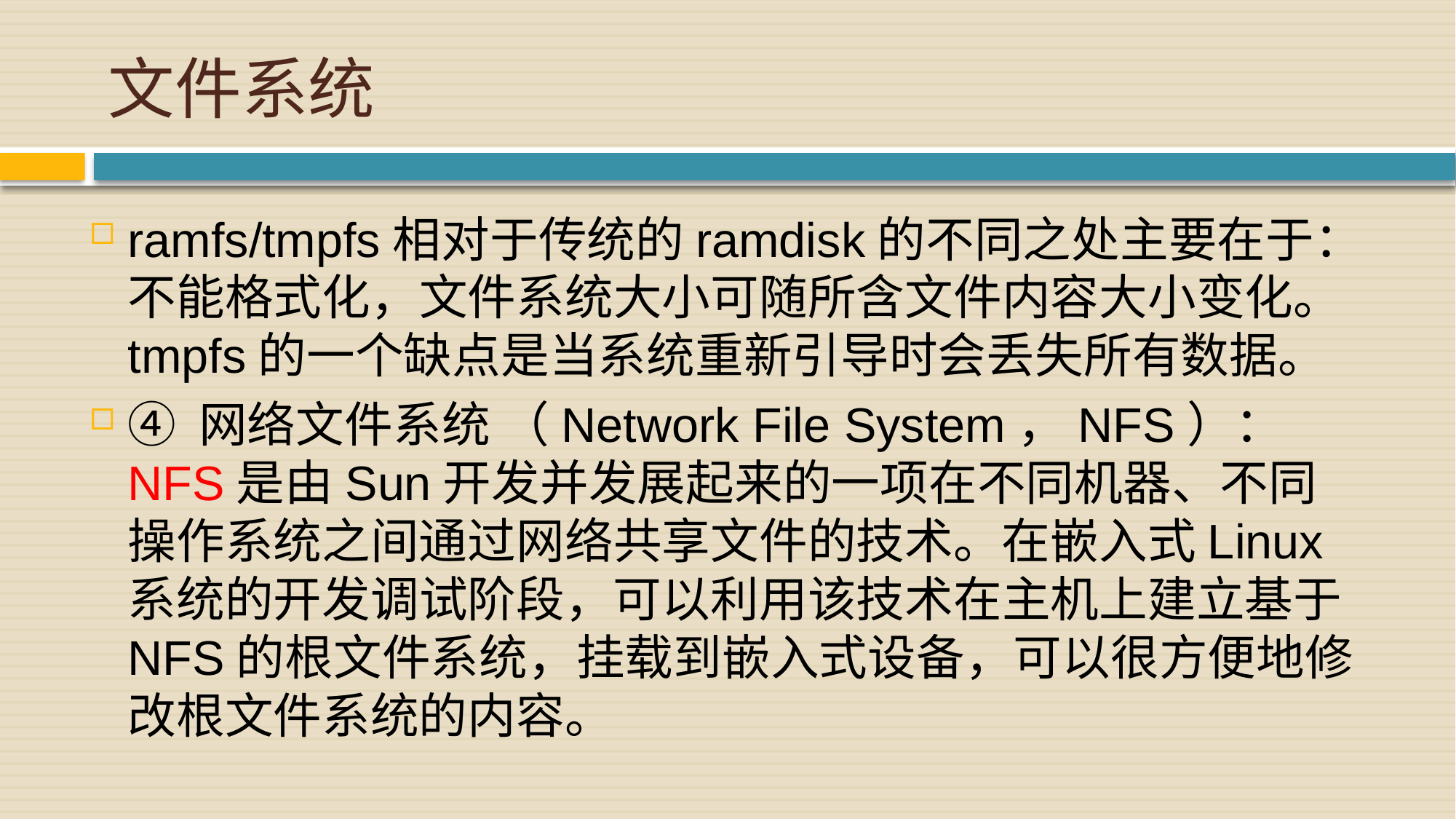

# 文件系统
ramfs/tmpfs相对于传统的ramdisk的不同之处主要在于：不能格式化，文件系统大小可随所含文件内容大小变化。tmpfs的一个缺点是当系统重新引导时会丢失所有数据。
④ 网络文件系统 （Network File System，NFS）：NFS是由Sun开发并发展起来的一项在不同机器、不同操作系统之间通过网络共享文件的技术。在嵌入式Linux系统的开发调试阶段，可以利用该技术在主机上建立基于NFS的根文件系统，挂载到嵌入式设备，可以很方便地修改根文件系统的内容。